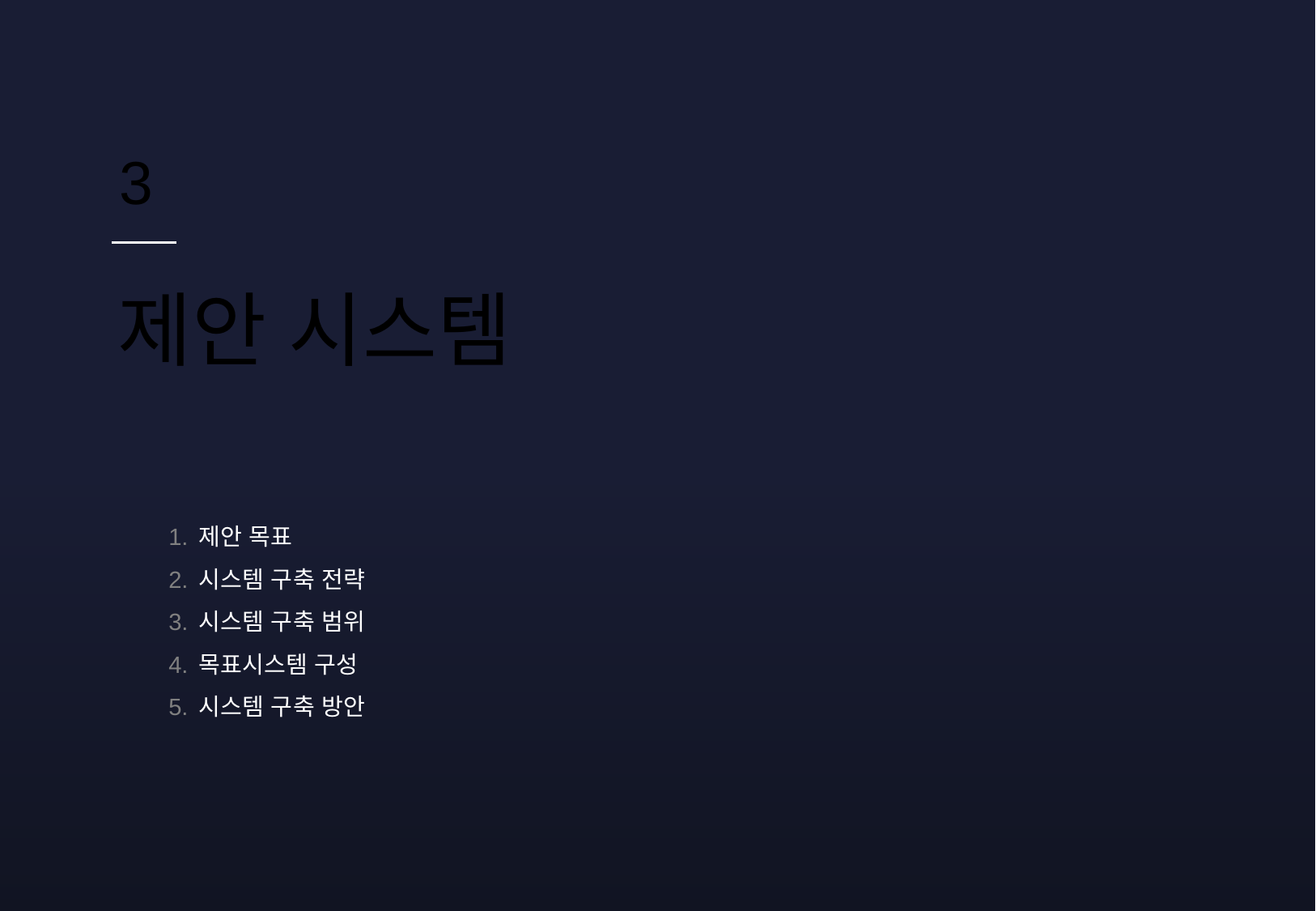

3
제안 시스템
제안 목표
시스템 구축 전략
시스템 구축 범위
목표시스템 구성
시스템 구축 방안